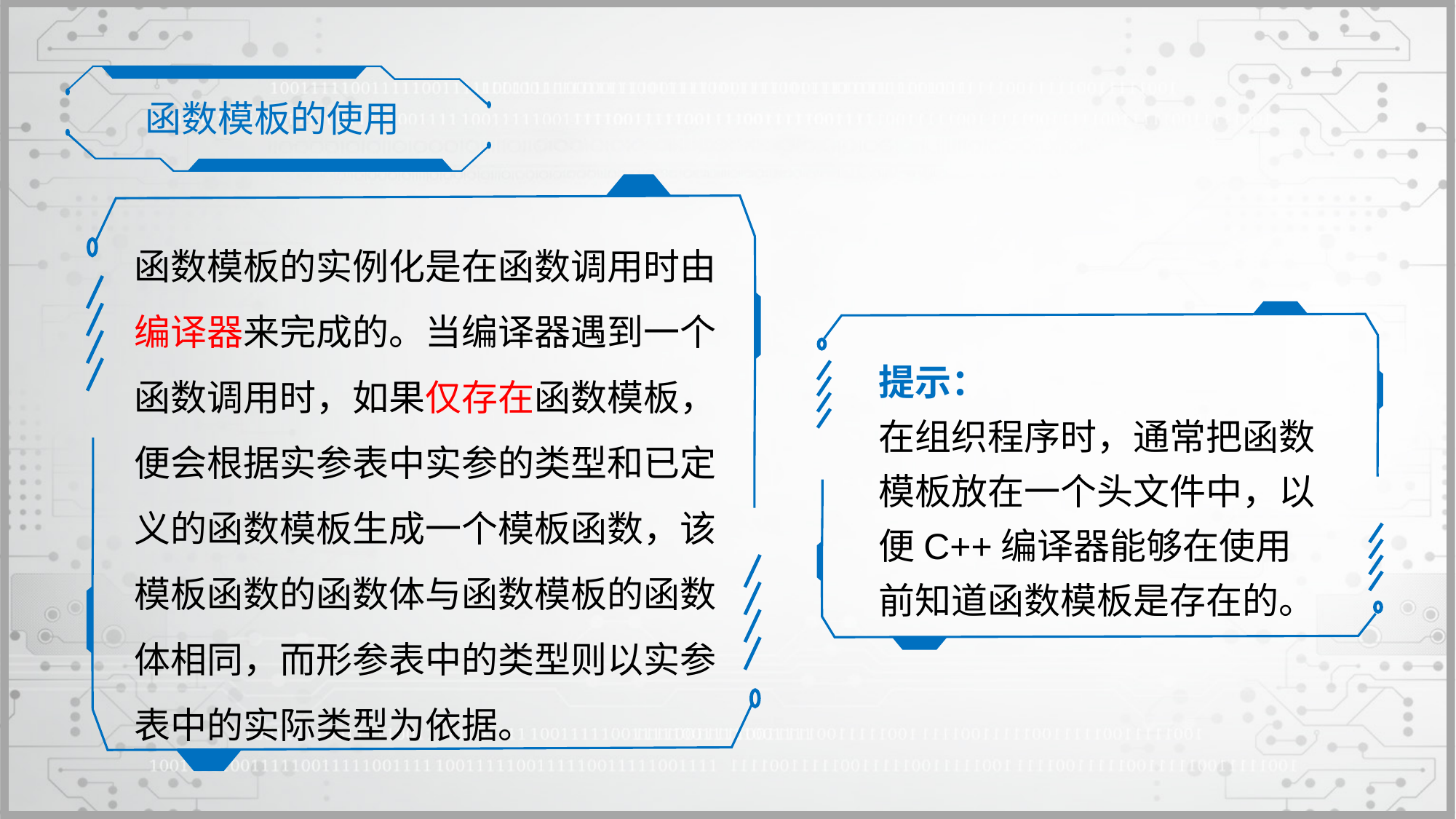

函数模板的使用

函数模板的实例化是在函数调用时由编译器来完成的。当编译器遇到一个函数调用时，如果仅存在函数模板，便会根据实参表中实参的类型和已定义的函数模板生成一个模板函数，该模板函数的函数体与函数模板的函数体相同，而形参表中的类型则以实参表中的实际类型为依据。

提示：
在组织程序时，通常把函数模板放在一个头文件中，以便C++编译器能够在使用前知道函数模板是存在的。